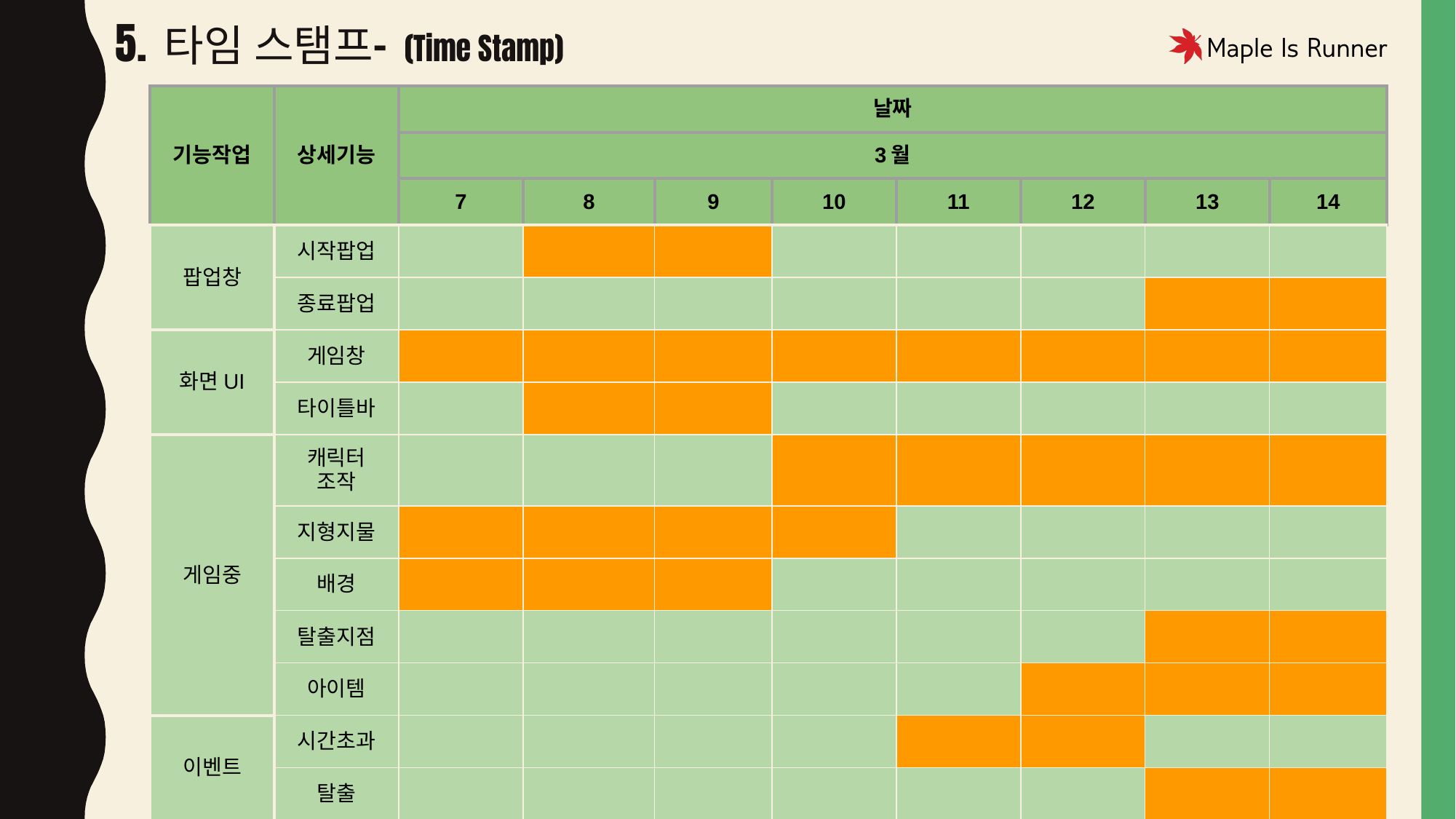

5. 타임 스탬프– (Time Stamp)
| 기능작업 | 상세기능 | 날짜 |  |  |  |  |  |  |  |
| --- | --- | --- | --- | --- | --- | --- | --- | --- | --- |
|  |  | 3월 |  |  |  |  |  |  |  |
|  |  | 7 | 8 | 9 | 10 | 11 | 12 | 13 | 14 |
| 팝업창 | 시작팝업 |  |  |  |  |  |  |  |  |
|  | 종료팝업 |  |  |  |  |  |  |  |  |
| 화면UI | 게임창 |  |  |  |  |  |  |  |  |
|  | 타이틀바 |  |  |  |  |  |  |  |  |
| 게임중 | 캐릭터 조작 |  |  |  |  |  |  |  |  |
|  | 지형지물 |  |  |  |  |  |  |  |  |
|  | 배경 |  |  |  |  |  |  |  |  |
|  | 탈출지점 |  |  |  |  |  |  |  |  |
|  | 아이템 |  |  |  |  |  |  |  |  |
| 이벤트 | 시간초과 |  |  |  |  |  |  |  |  |
|  | 탈출 |  |  |  |  |  |  |  |  |